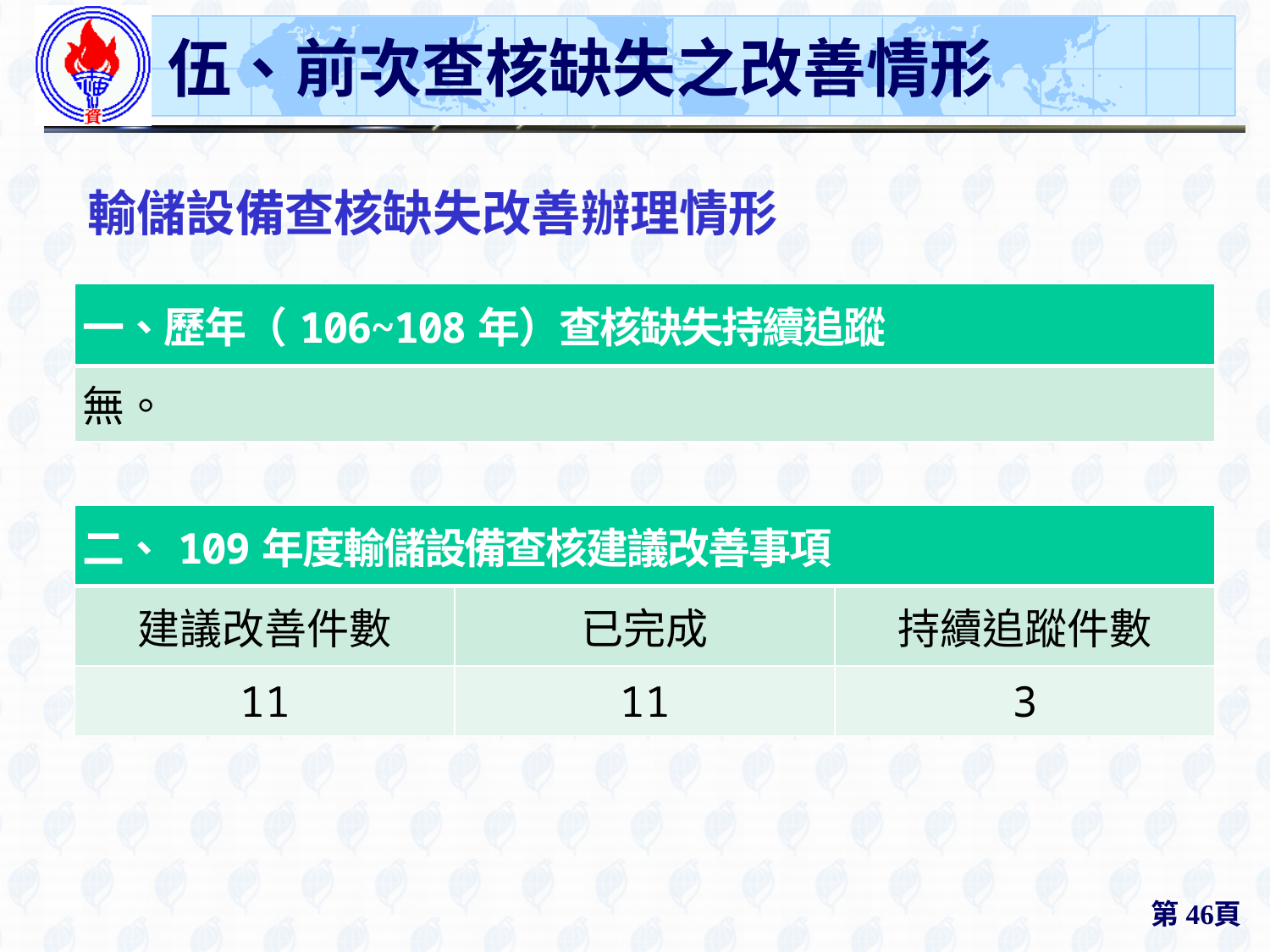

# 伍、前次查核缺失之改善情形
輸儲設備查核缺失改善辦理情形
| 一、歷年（106~108年）查核缺失持續追蹤 |
| --- |
| 無。 |
| 二、109年度輸儲設備查核建議改善事項 |  |  |
| --- | --- | --- |
| 建議改善件數 | 已完成 | 持續追蹤件數 |
| 11 | 11 | 3 |
第46頁